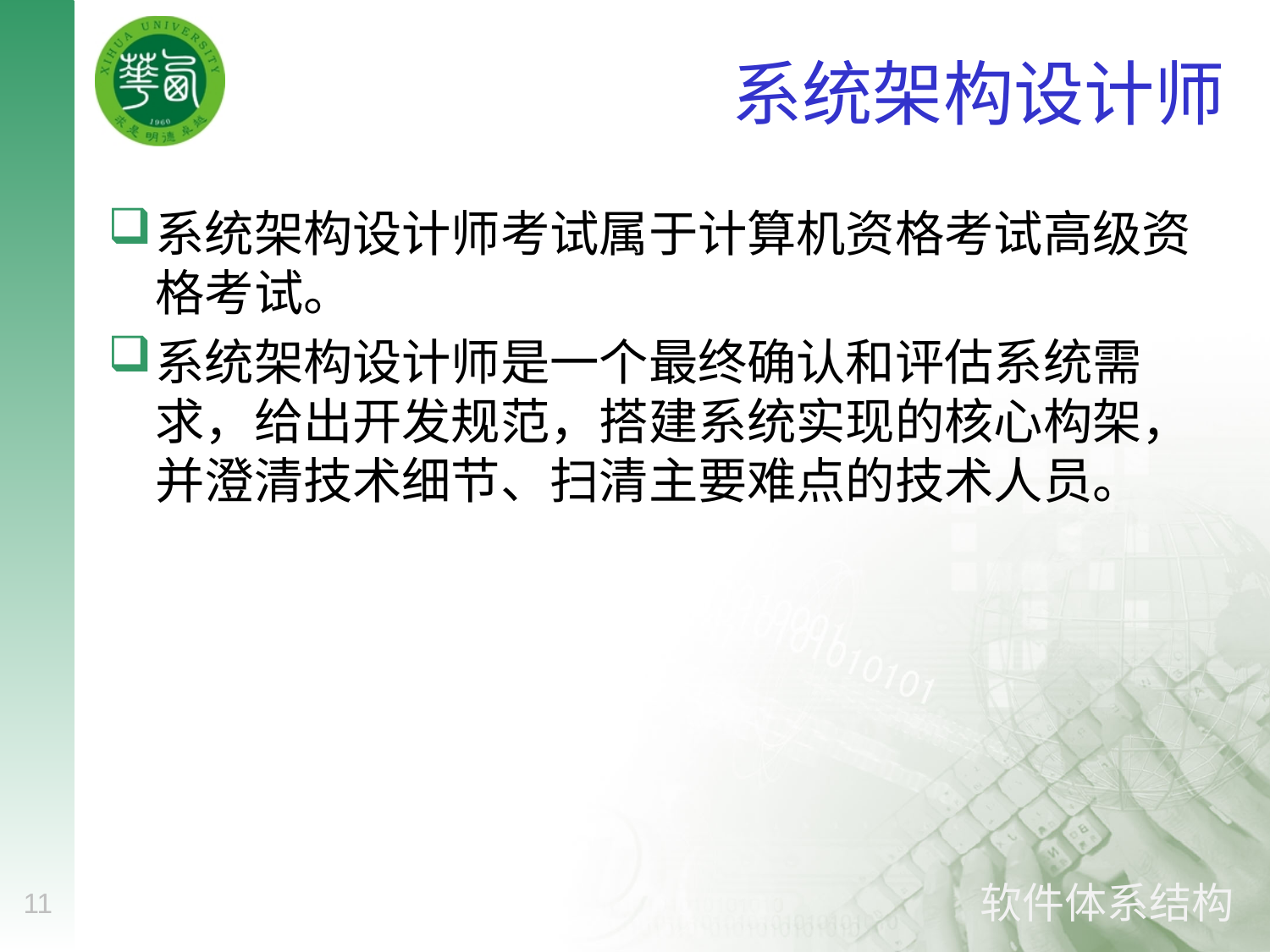

# 系统架构设计师
系统架构设计师考试属于计算机资格考试高级资格考试。
系统架构设计师是一个最终确认和评估系统需求，给出开发规范，搭建系统实现的核心构架，并澄清技术细节、扫清主要难点的技术人员。
11